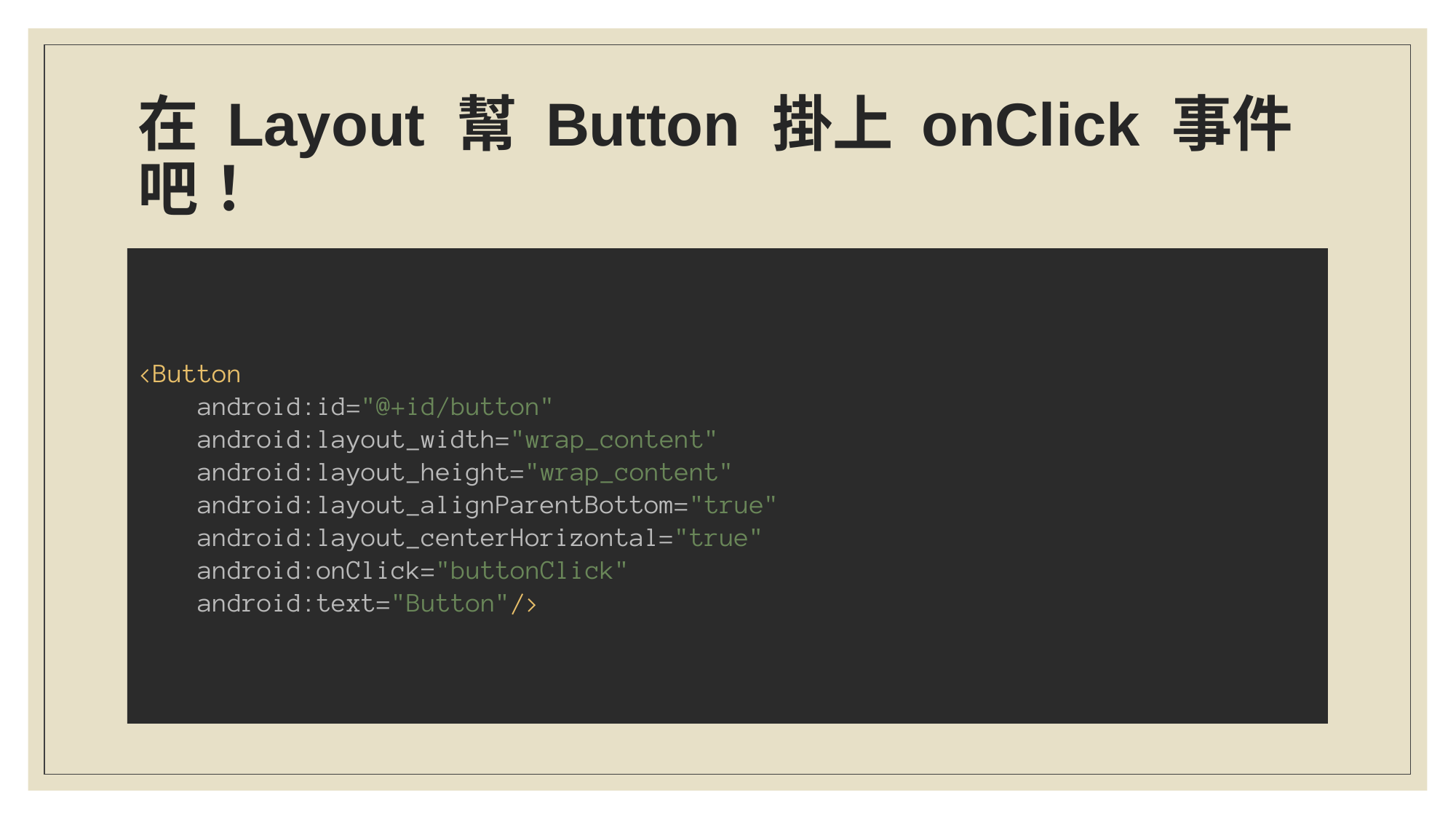

# 在 Layout 幫 Button 掛上 onClick 事件吧！
<Button
    android:id="@+id/button"
    android:layout_width="wrap_content"
    android:layout_height="wrap_content"
    android:layout_alignParentBottom="true"
    android:layout_centerHorizontal="true"
    android:onClick="buttonClick"
    android:text="Button"/>